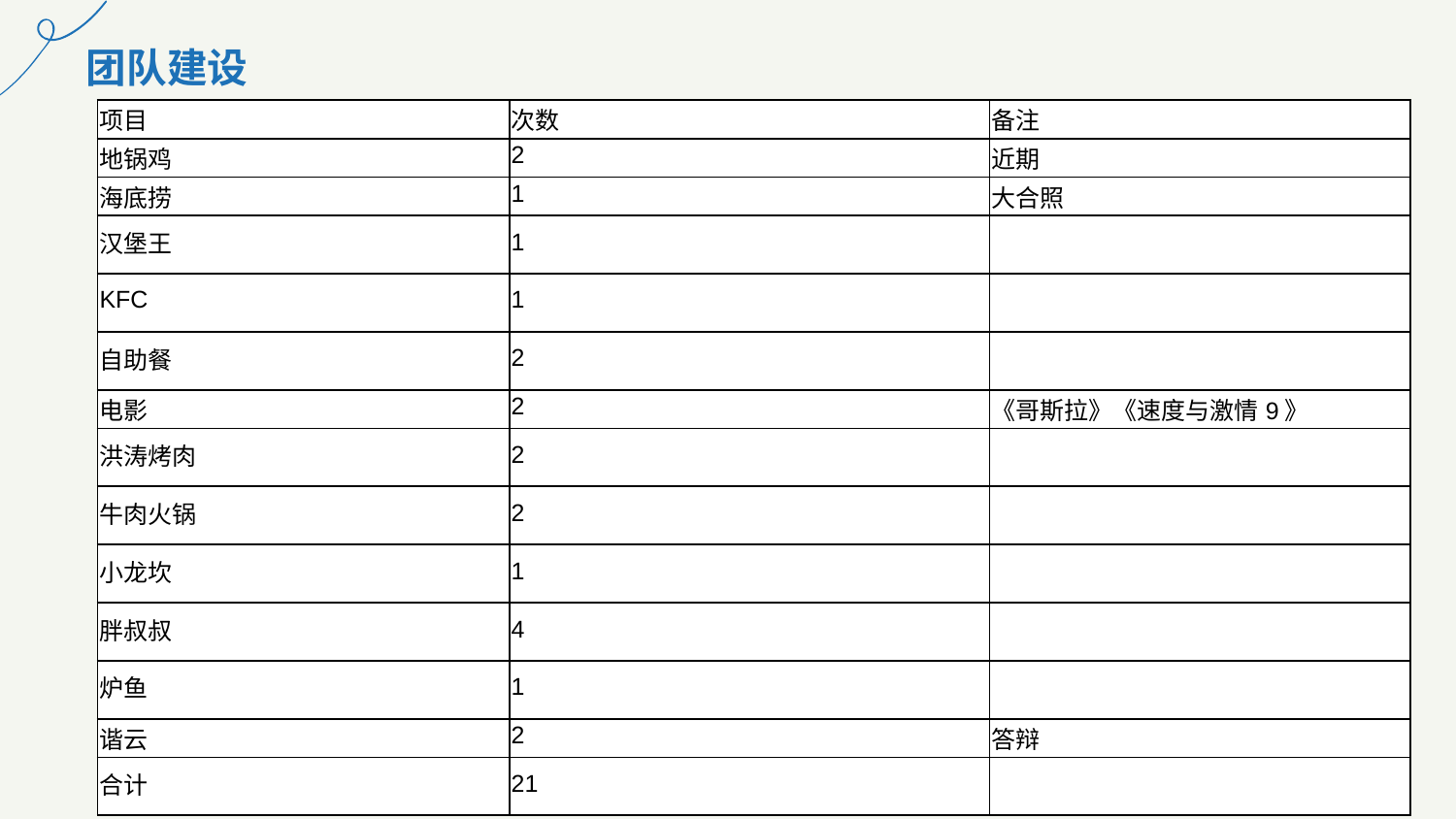

团队建设
| 项目 | 次数 | 备注 |
| --- | --- | --- |
| 地锅鸡 | 2 | 近期 |
| 海底捞 | 1 | 大合照 |
| 汉堡王 | 1 |  |
| KFC | 1 |  |
| 自助餐 | 2 |  |
| 电影 | 2 | 《哥斯拉》《速度与激情9》 |
| 洪涛烤肉 | 2 |  |
| 牛肉火锅 | 2 |  |
| 小龙坎 | 1 |  |
| 胖叔叔 | 4 |  |
| 炉鱼 | 1 |  |
| 谐云 | 2 | 答辩 |
| 合计 | 21 |  |